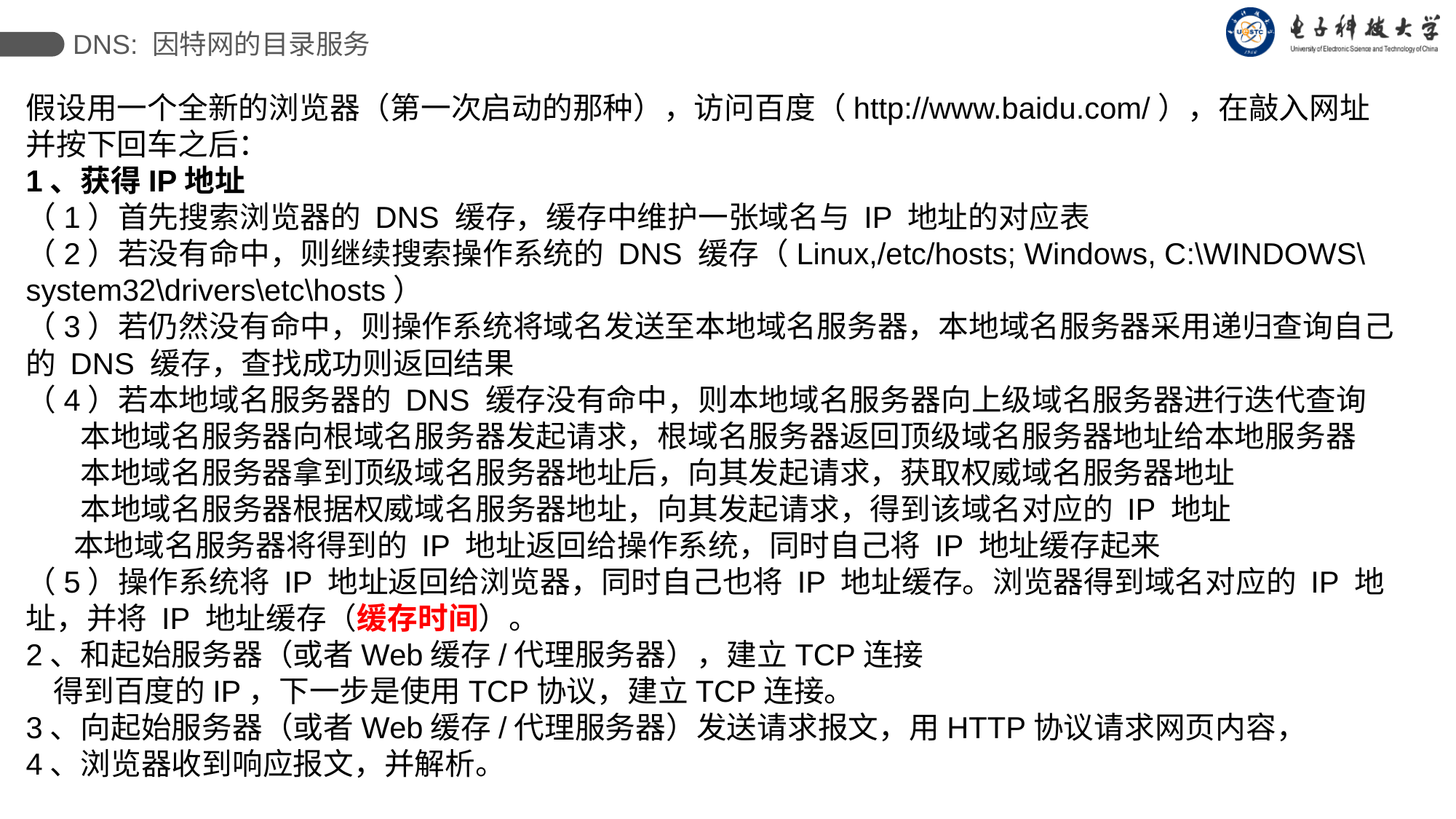

#
DNS: 因特网的目录服务
假设用一个全新的浏览器（第一次启动的那种），访问百度（http://www.baidu.com/），在敲入网址并按下回车之后：
1、获得IP地址
（1）首先搜索浏览器的 DNS 缓存，缓存中维护一张域名与 IP 地址的对应表
（2）若没有命中，则继续搜索操作系统的 DNS 缓存（Linux,/etc/hosts; Windows, C:\WINDOWS\system32\drivers\etc\hosts）
（3）若仍然没有命中，则操作系统将域名发送至本地域名服务器，本地域名服务器采用递归查询自己的 DNS 缓存，查找成功则返回结果
（4）若本地域名服务器的 DNS 缓存没有命中，则本地域名服务器向上级域名服务器进行迭代查询
       本地域名服务器向根域名服务器发起请求，根域名服务器返回顶级域名服务器地址给本地服务器
       本地域名服务器拿到顶级域名服务器地址后，向其发起请求，获取权威域名服务器地址
       本地域名服务器根据权威域名服务器地址，向其发起请求，得到该域名对应的 IP 地址
      本地域名服务器将得到的 IP 地址返回给操作系统，同时自己将 IP 地址缓存起来
（5）操作系统将 IP 地址返回给浏览器，同时自己也将 IP 地址缓存。浏览器得到域名对应的 IP 地址，并将 IP 地址缓存（缓存时间）。
2、和起始服务器（或者Web缓存/代理服务器），建立TCP连接
   得到百度的IP，下一步是使用TCP协议，建立TCP连接。
3、向起始服务器（或者Web缓存/代理服务器）发送请求报文，用HTTP协议请求网页内容，
4、浏览器收到响应报文，并解析。